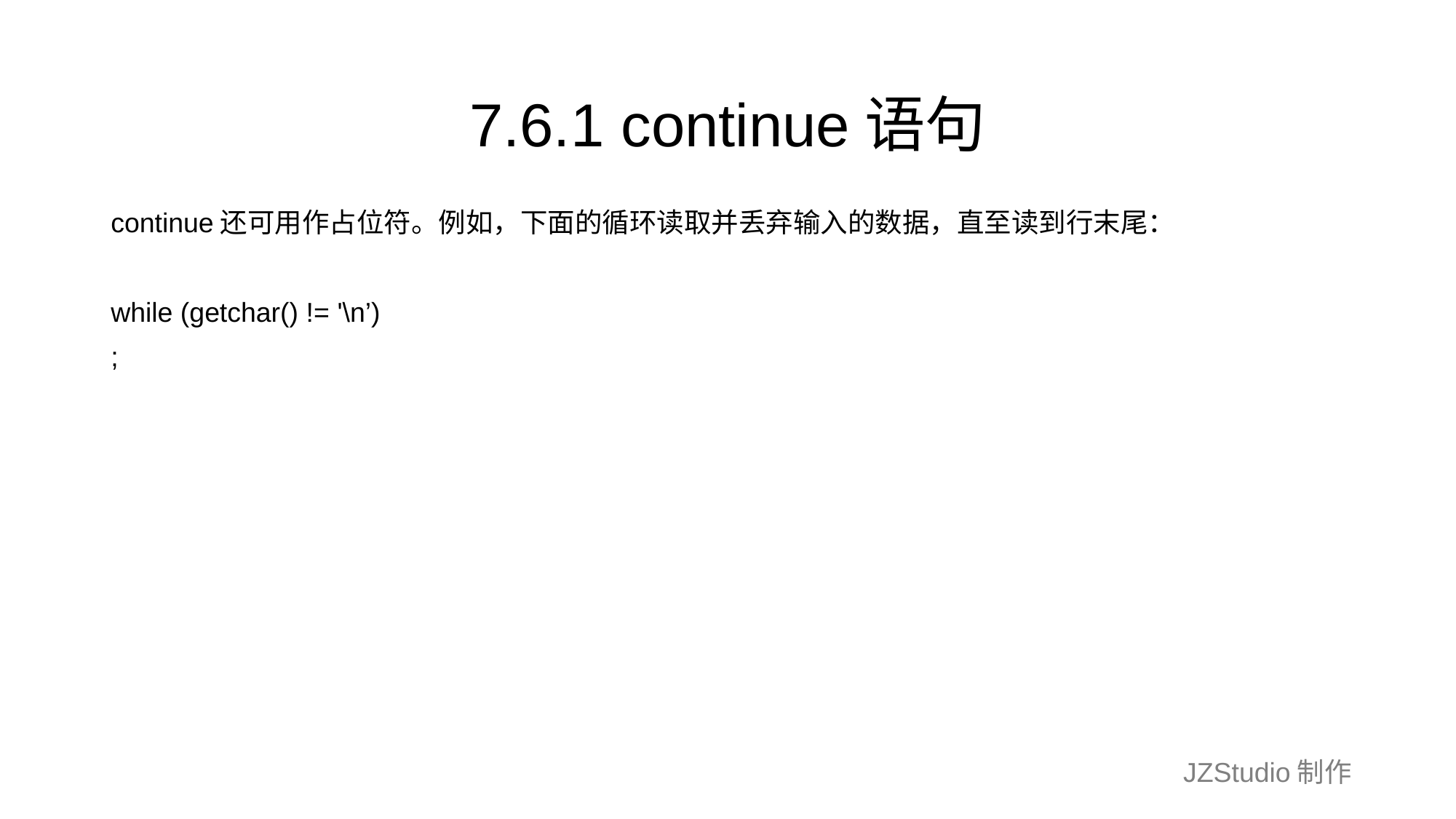

# 7.6.1 continue语句
continue还可用作占位符。例如，下面的循环读取并丢弃输入的数据，直至读到行末尾：

while (getchar() != '\n’)
;